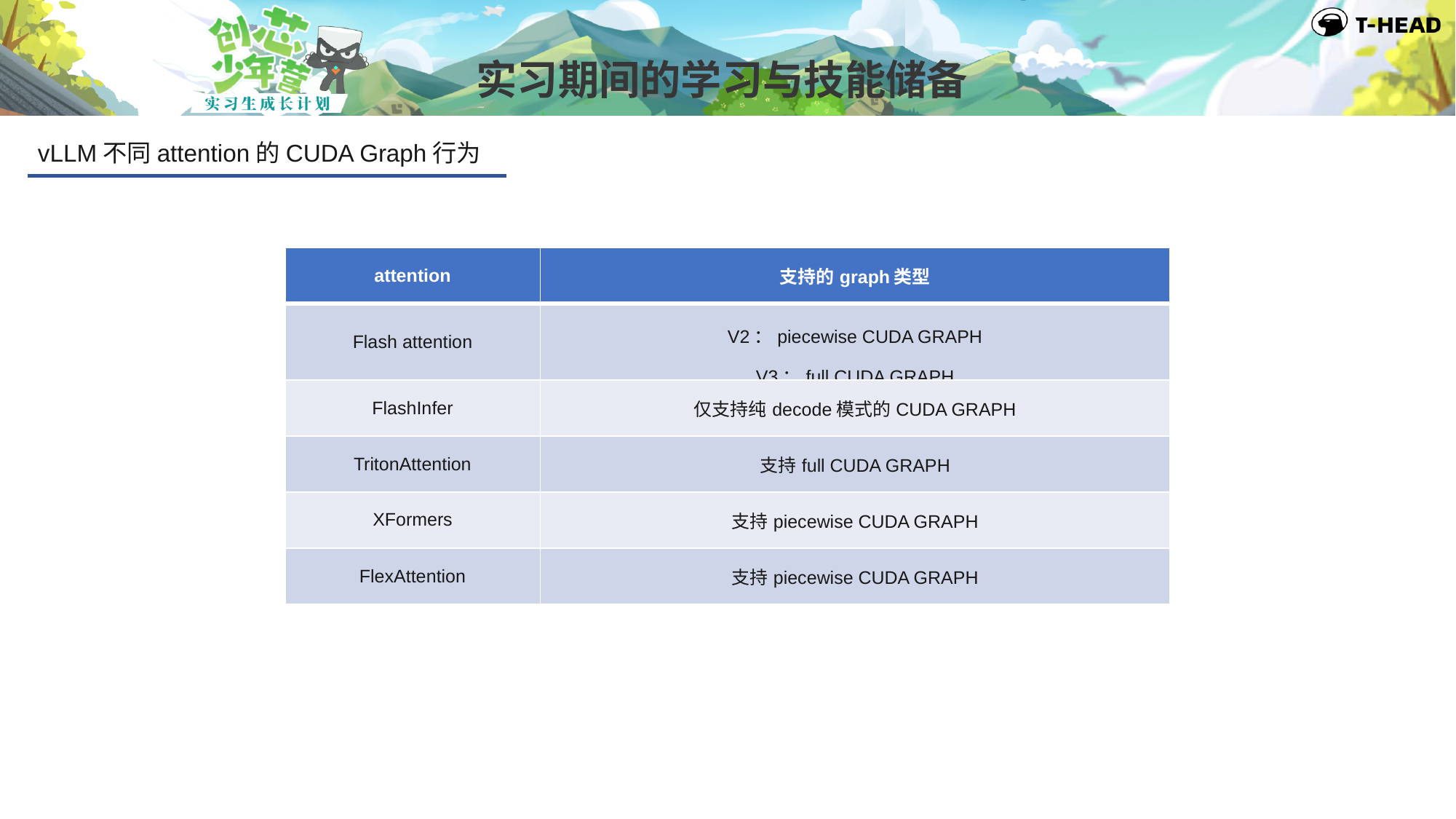

实习期间的学习与技能储备

vLLM不同attention的CUDA Graph行为
| attention | 支持的graph类型 |
| --- | --- |
| Flash attention | V2：piecewise CUDA GRAPH V3：full CUDA GRAPH |
| FlashInfer | 仅支持纯decode模式的CUDA GRAPH |
| TritonAttention | 支持full CUDA GRAPH |
| XFormers | 支持piecewise CUDA GRAPH |
| FlexAttention | 支持piecewise CUDA GRAPH |